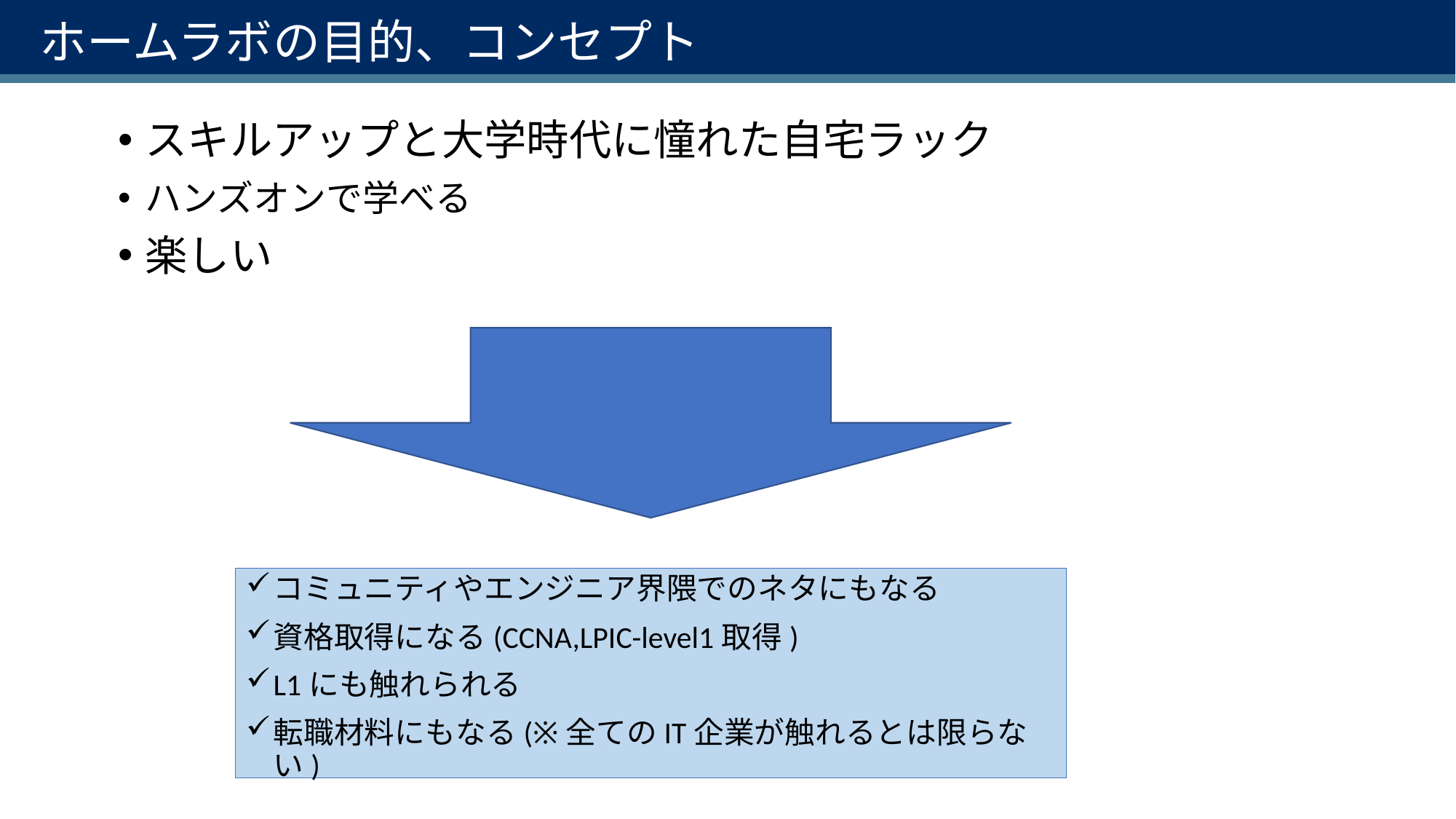

# ホームラボの目的、コンセプト

スキルアップと大学時代に憧れた自宅ラック
ハンズオンで学べる
楽しい
コミュニティやエンジニア界隈でのネタにもなる
資格取得になる(CCNA,LPIC-level1取得)
L1にも触れられる
転職材料にもなる(※全てのIT企業が触れるとは限らない)